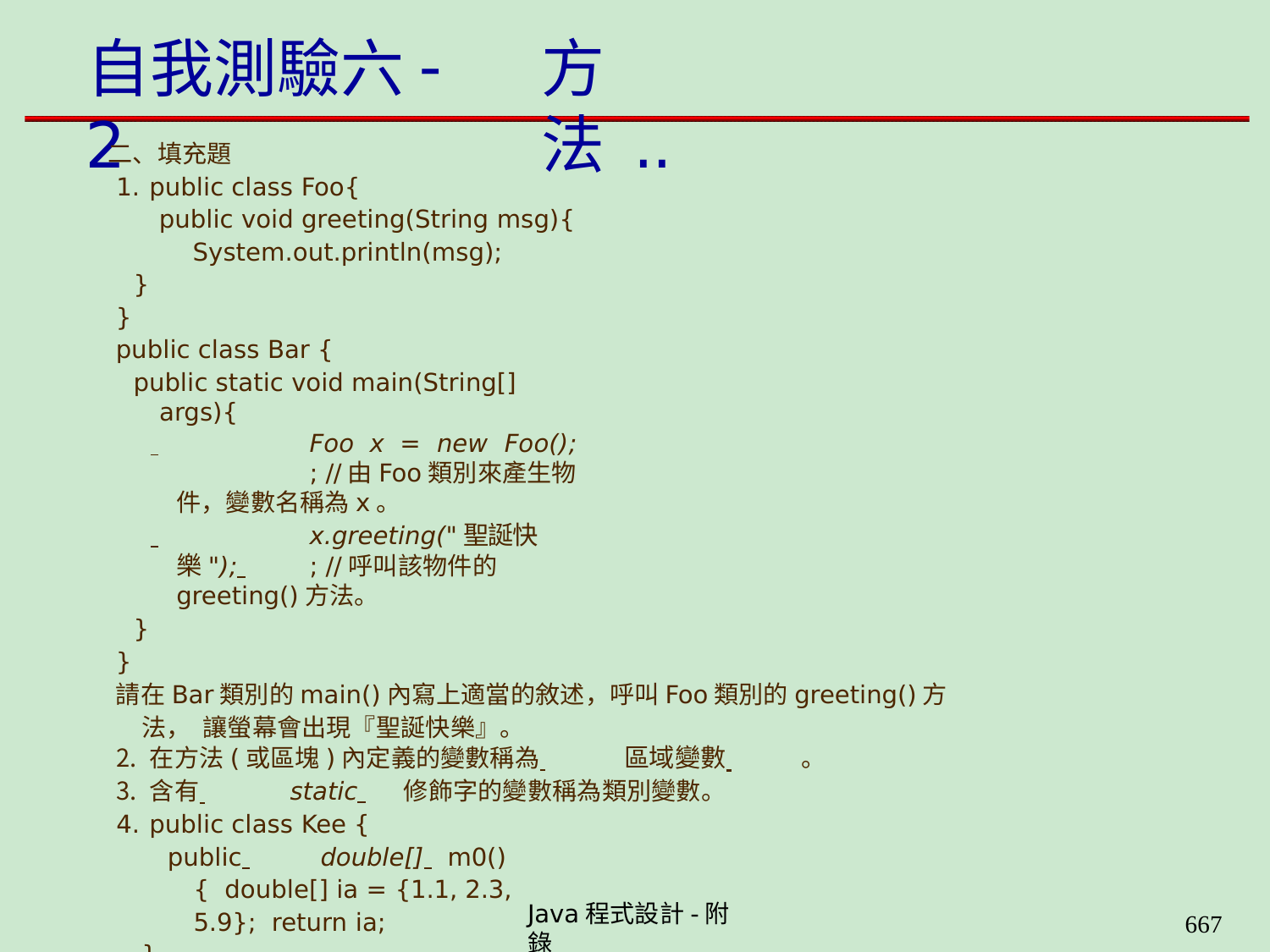

# 自我測驗六-2
方法 ..
二、填充題
public class Foo{
public void greeting(String msg){  System.out.println(msg);
}
}
public class Bar {
public static void main(String[] args){
 	Foo  x  = new Foo(); 	; //由Foo類別來產生物件，變數名稱為x。
 	x.greeting("聖誕快樂"); 	; //呼叫該物件的greeting()方法。
}
}
請在Bar類別的main()內寫上適當的敘述，呼叫Foo類別的greeting()方法，  讓螢幕會出現『聖誕快樂』。
在方法(或區塊)內定義的變數稱為 	區域變數 	。
含有 	static 	修飾字的變數稱為類別變數。
public class Kee {
public 	double[] 	m0() {  double[] ia = {1.1, 2.3, 5.9};  return ia;
}
Java程式設計-附錄
667